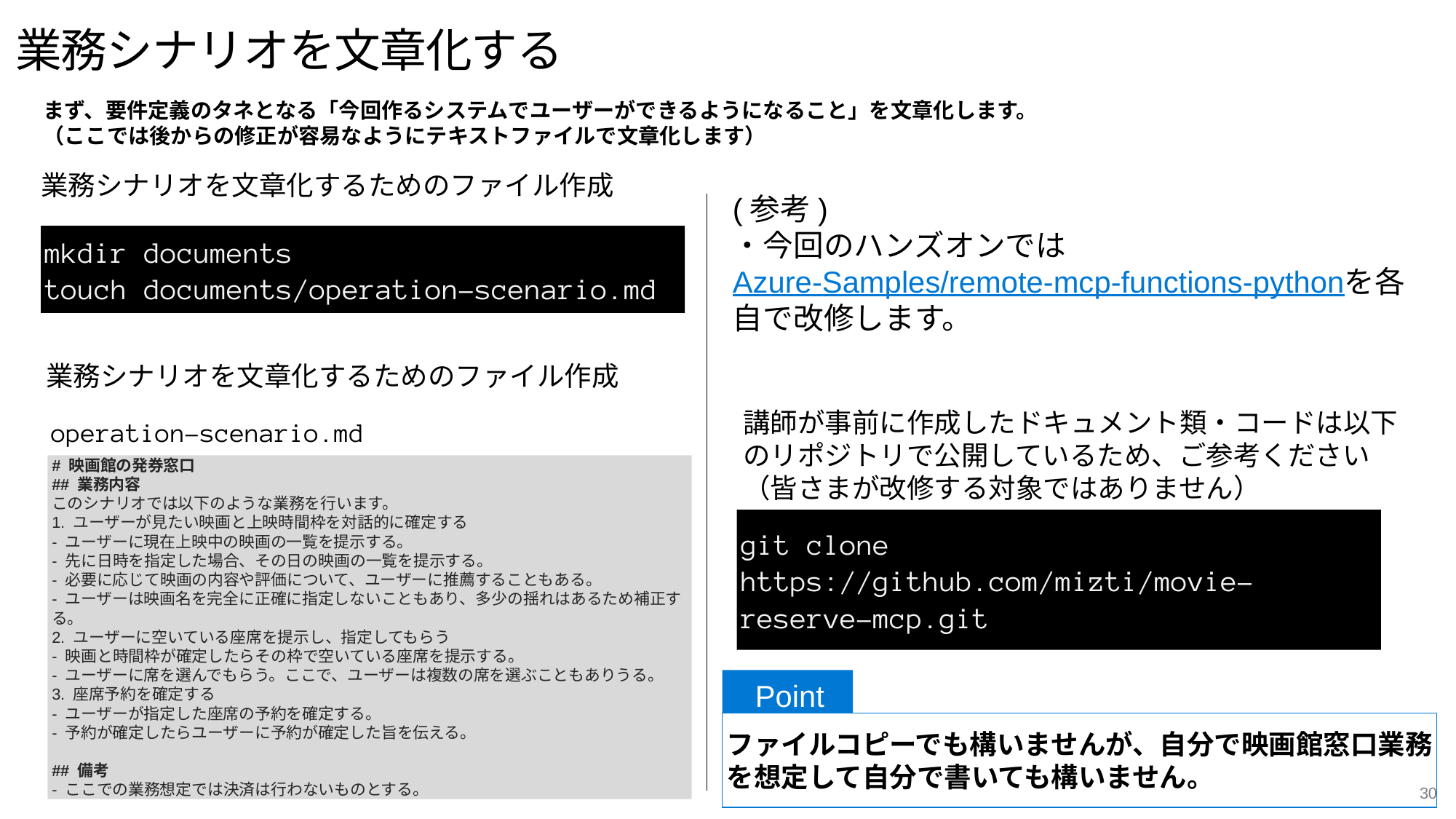

# 業務シナリオを文章化する
まず、要件定義のタネとなる「今回作るシステムでユーザーができるようになること」を文章化します。
（ここでは後からの修正が容易なようにテキストファイルで文章化します）
業務シナリオを文章化するためのファイル作成
(参考)
・今回のハンズオンではAzure-Samples/remote-mcp-functions-pythonを各自で改修します。
mkdir documents
touch documents/operation-scenario.md
業務シナリオを文章化するためのファイル作成
講師が事前に作成したドキュメント類・コードは以下のリポジトリで公開しているため、ご参考ください
（皆さまが改修する対象ではありません）
operation-scenario.md
# 映画館の発券窓口
## 業務内容
このシナリオでは以下のような業務を行います。
1. ユーザーが見たい映画と上映時間枠を対話的に確定する
- ユーザーに現在上映中の映画の一覧を提示する。
- 先に日時を指定した場合、その日の映画の一覧を提示する。
- 必要に応じて映画の内容や評価について、ユーザーに推薦することもある。
- ユーザーは映画名を完全に正確に指定しないこともあり、多少の揺れはあるため補正する。
2. ユーザーに空いている座席を提示し、指定してもらう
- 映画と時間枠が確定したらその枠で空いている座席を提示する。
- ユーザーに席を選んでもらう。ここで、ユーザーは複数の席を選ぶこともありうる。
3. 座席予約を確定する
- ユーザーが指定した座席の予約を確定する。
- 予約が確定したらユーザーに予約が確定した旨を伝える。
## 備考
- ここでの業務想定では決済は行わないものとする。
git clone https://github.com/mizti/movie-reserve-mcp.git
Point
ファイルコピーでも構いませんが、自分で映画館窓口業務を想定して自分で書いても構いません。
30